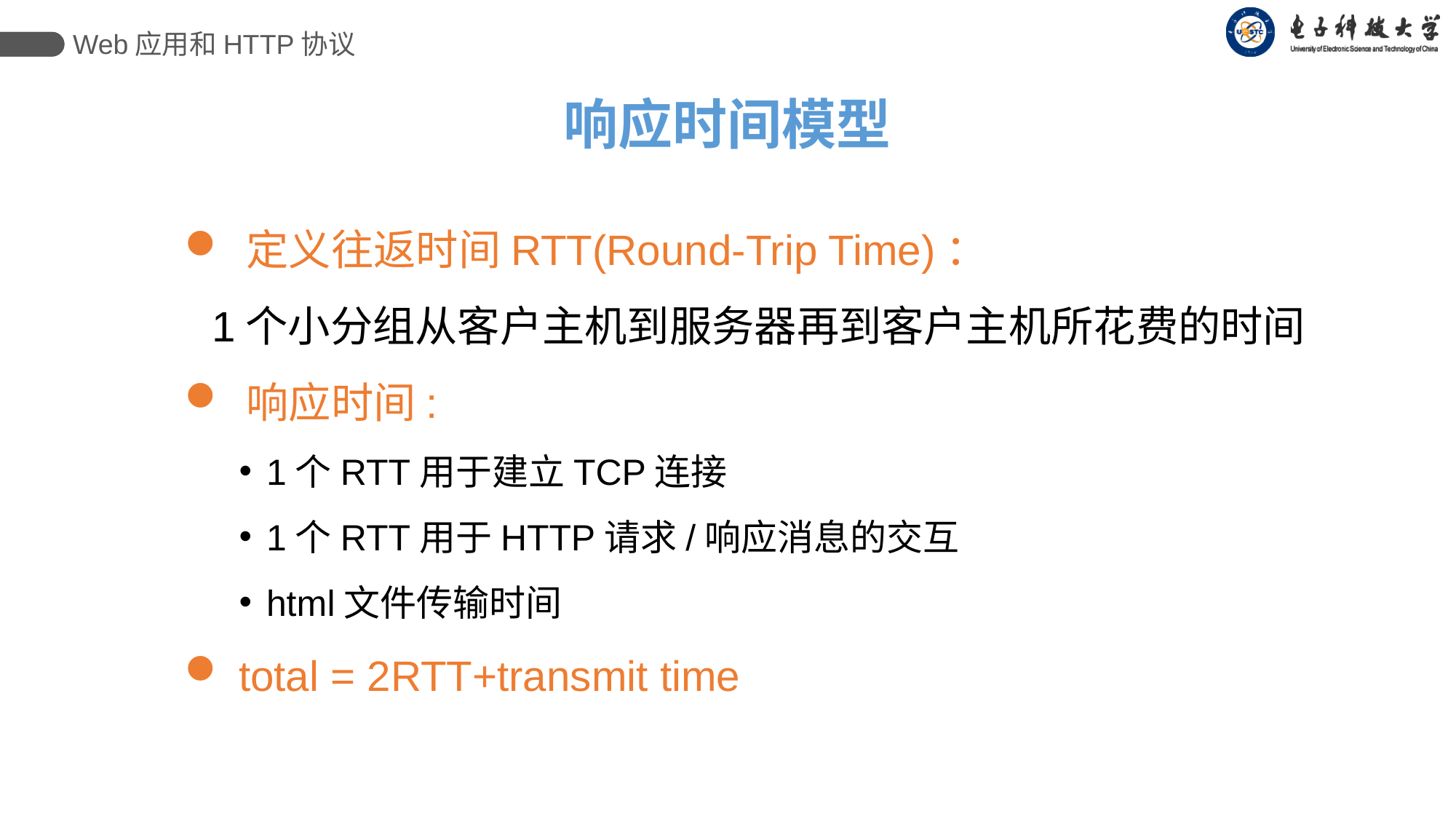

Web应用和HTTP协议

响应时间模型
 定义往返时间RTT(Round-Trip Time)：
	1个小分组从客户主机到服务器再到客户主机所花费的时间
 响应时间:
1个RTT用于建立TCP连接
1个RTT用于HTTP请求/响应消息的交互
html文件传输时间
 total = 2RTT+transmit time